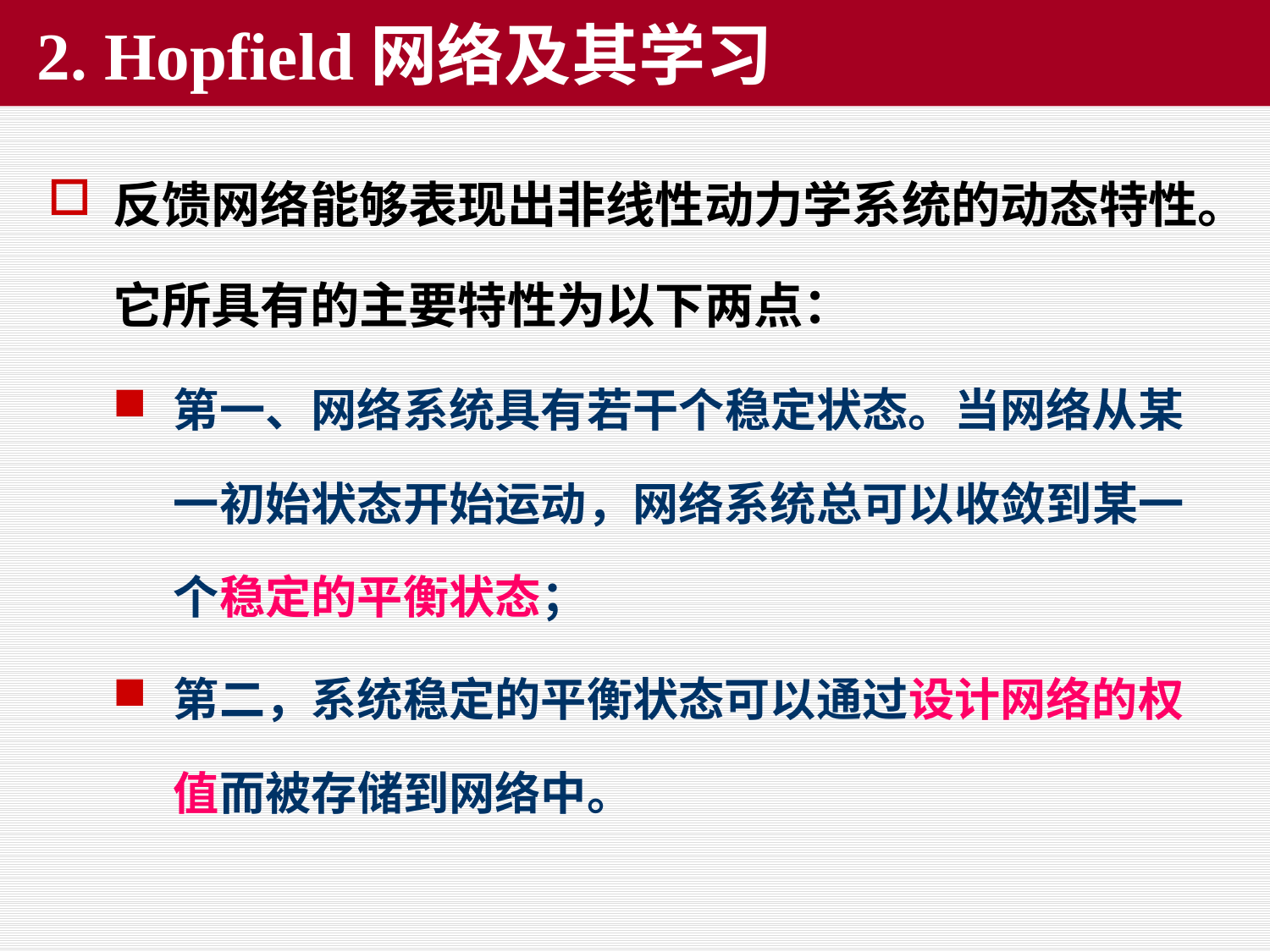

# 2. Hopfield网络及其学习
反馈网络能够表现出非线性动力学系统的动态特性。它所具有的主要特性为以下两点：
第一、网络系统具有若干个稳定状态。当网络从某一初始状态开始运动，网络系统总可以收敛到某一个稳定的平衡状态；
第二，系统稳定的平衡状态可以通过设计网络的权值而被存储到网络中。